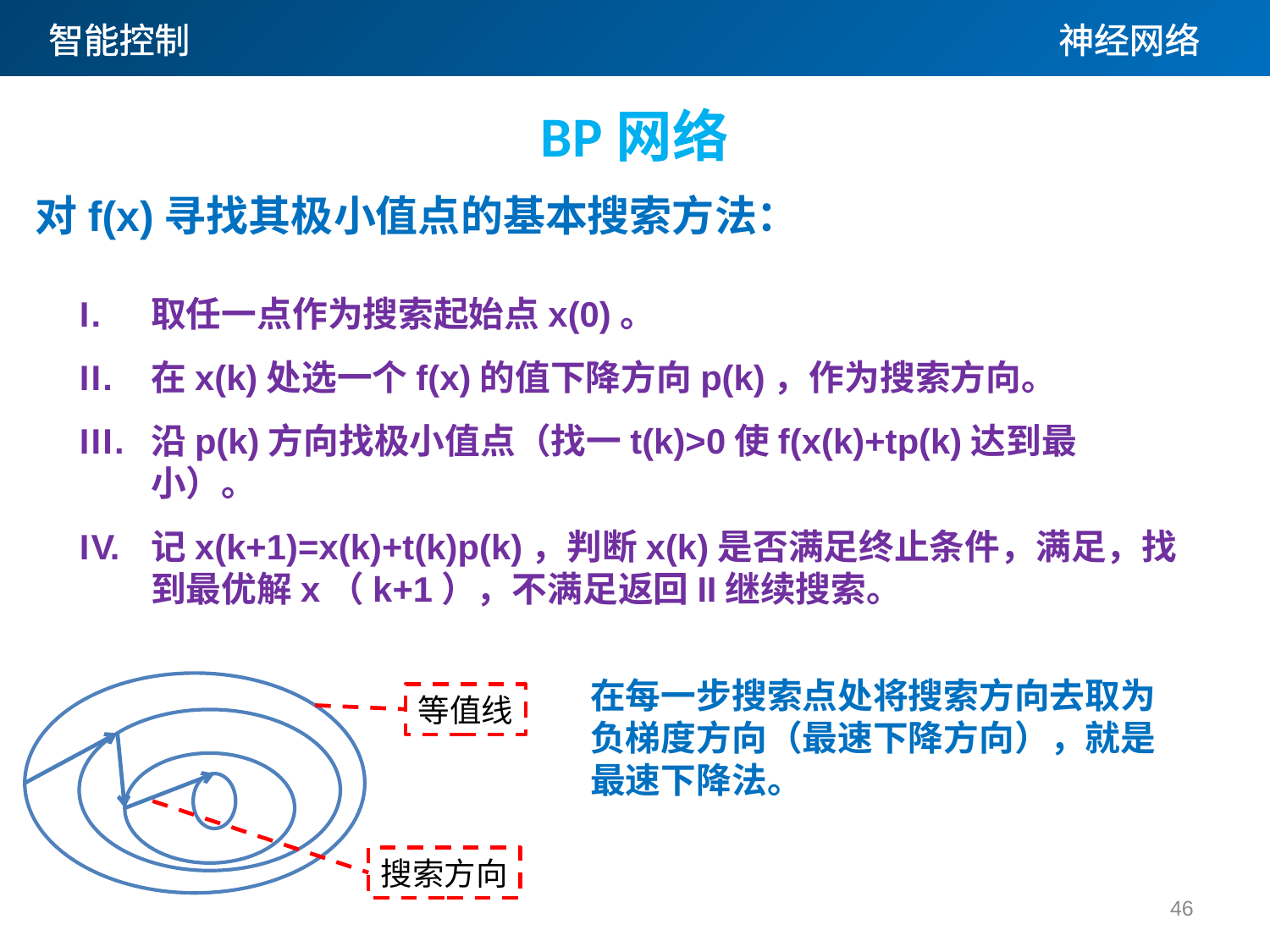

BP网络
对f(x)寻找其极小值点的基本搜索方法：
取任一点作为搜索起始点x(0)。
在x(k)处选一个f(x)的值下降方向p(k)，作为搜索方向。
沿p(k)方向找极小值点（找一t(k)>0使f(x(k)+tp(k)达到最小）。
记x(k+1)=x(k)+t(k)p(k)，判断x(k)是否满足终止条件，满足，找到最优解x（k+1），不满足返回II继续搜索。
在每一步搜索点处将搜索方向去取为负梯度方向（最速下降方向），就是最速下降法。

等值线

搜索方向
46